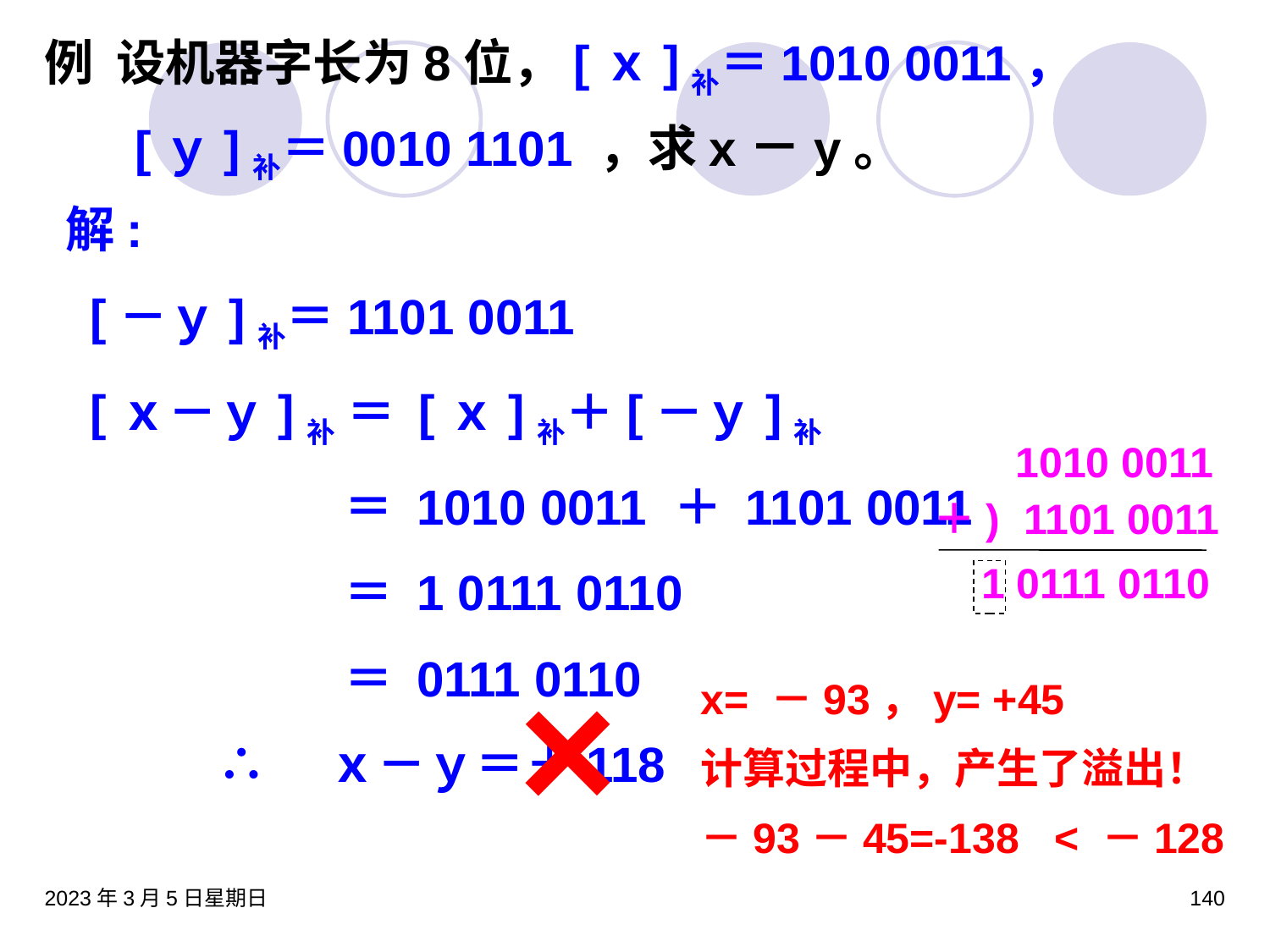

# 例  设机器字长为8位，[ｘ]补＝1010 0011， [ｙ]补＝0010 1101 ，求x－y。
解:
	[－ｙ]补＝1101 0011
	[ｘ－ｙ]补 ＝ [ｘ]补＋[－ｙ]补
			＝ 1010 0011 ＋ 1101 0011
			＝ 1 0111 0110
			＝ 0111 0110
		∴　ｘ－ｙ＝＋118
1010 0011
＋)  1101 0011

1 0111 0110

×
x= －93，y= +45
计算过程中，产生了溢出！
－93－45=-138   < －128
2023年3月5日星期日
140